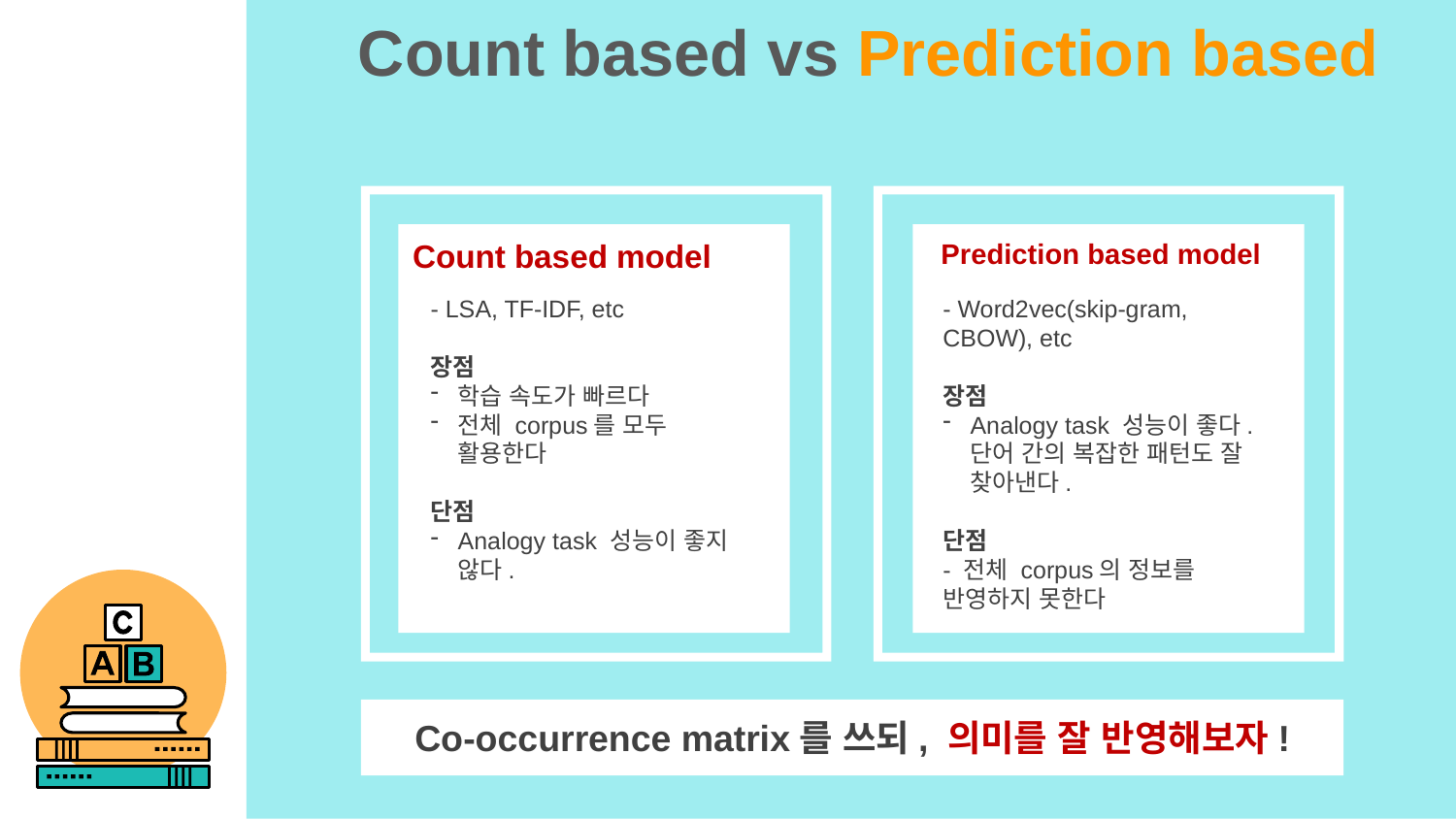

Count based vs Prediction based

Count based model
- LSA, TF-IDF, etc

장점
학습 속도가 빠르다
전체 corpus를 모두 활용한다

단점
Analogy task 성능이 좋지 않다.

Prediction based model
- Word2vec(skip-gram, CBOW), etc

장점
Analogy task 성능이 좋다. 단어 간의 복잡한 패턴도 잘 찾아낸다.

단점
- 전체 corpus의 정보를 반영하지 못한다
Co-occurrence matrix를 쓰되, 의미를 잘 반영해보자!